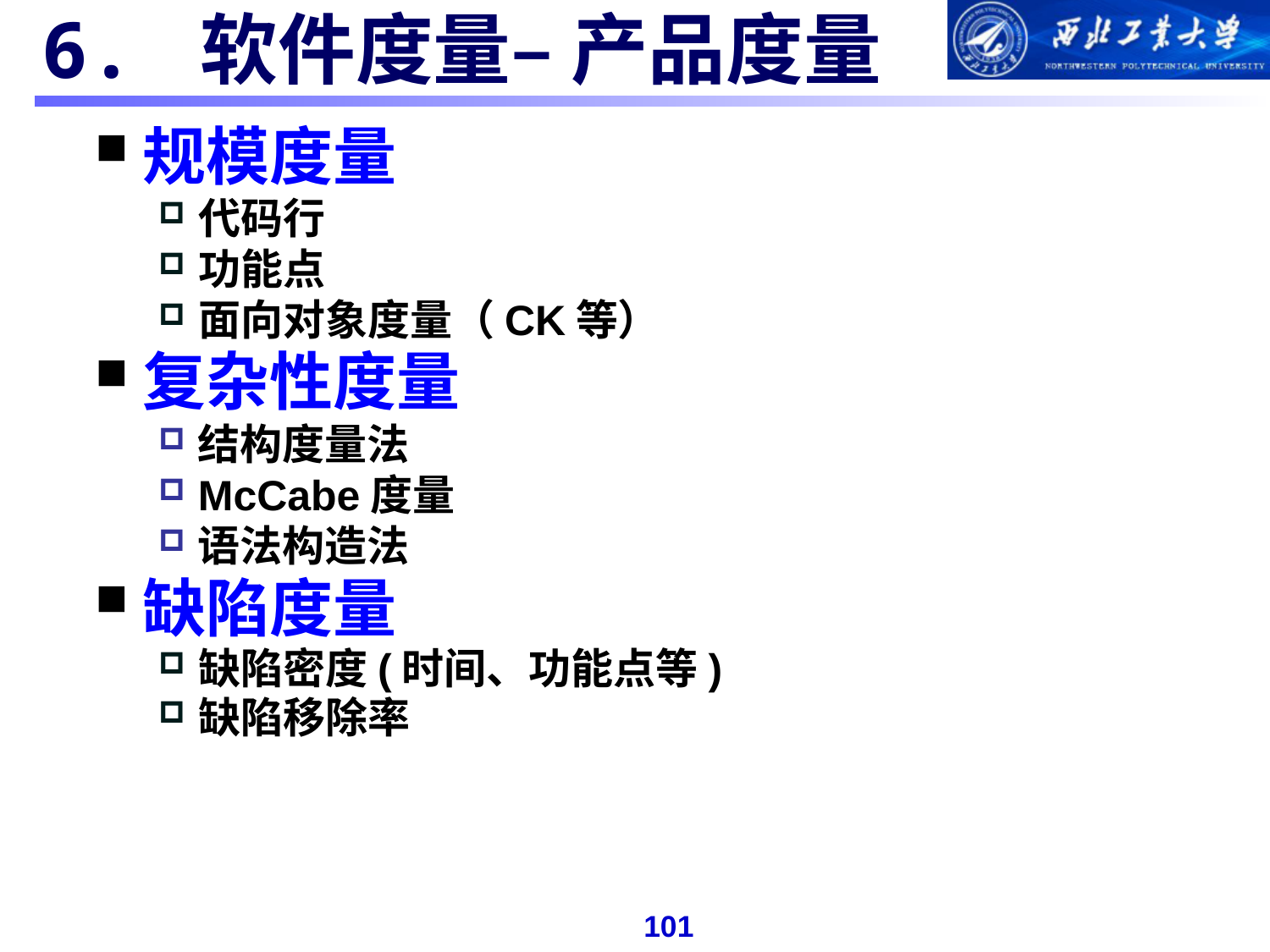

#
6. 软件度量– 产品度量
规模度量
代码行
功能点
面向对象度量（CK等）
复杂性度量
结构度量法
McCabe度量
语法构造法
缺陷度量
缺陷密度(时间、功能点等)
缺陷移除率